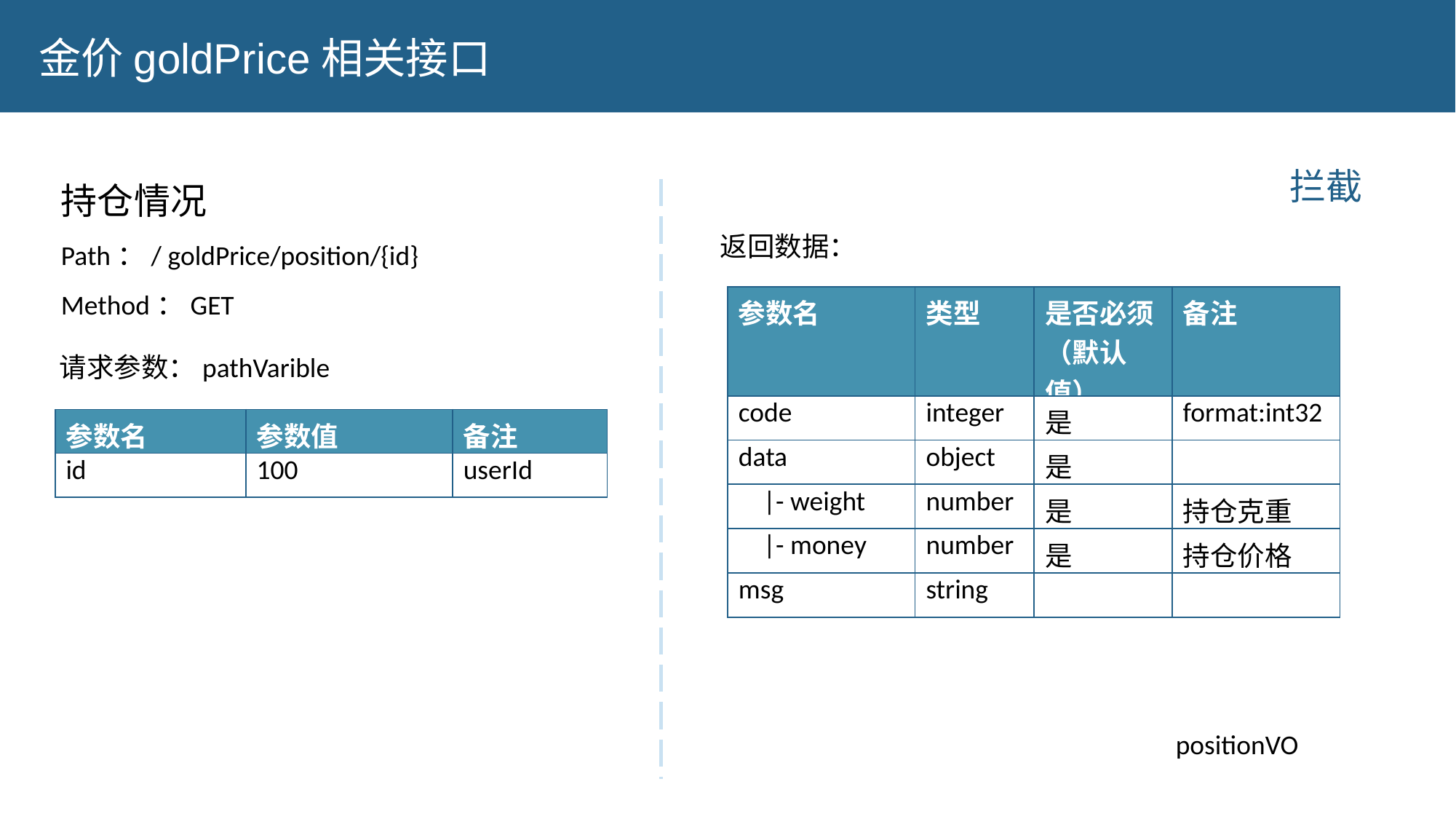

金价goldPrice相关接口
持仓情况
Path：/ goldPrice/position/{id}
Method：GET
拦截
返回数据：
| 参数名 | 类型 | 是否必须（默认值） | 备注 |
| --- | --- | --- | --- |
| code | integer | 是 | format:int32 |
| data | object | 是 |  |
| |- weight | number | 是 | 持仓克重 |
| |- money | number | 是 | 持仓价格 |
| msg | string |  |  |
请求参数：pathVarible
| 参数名 | 参数值 | 备注 |
| --- | --- | --- |
| id | 100 | userId |
positionVO